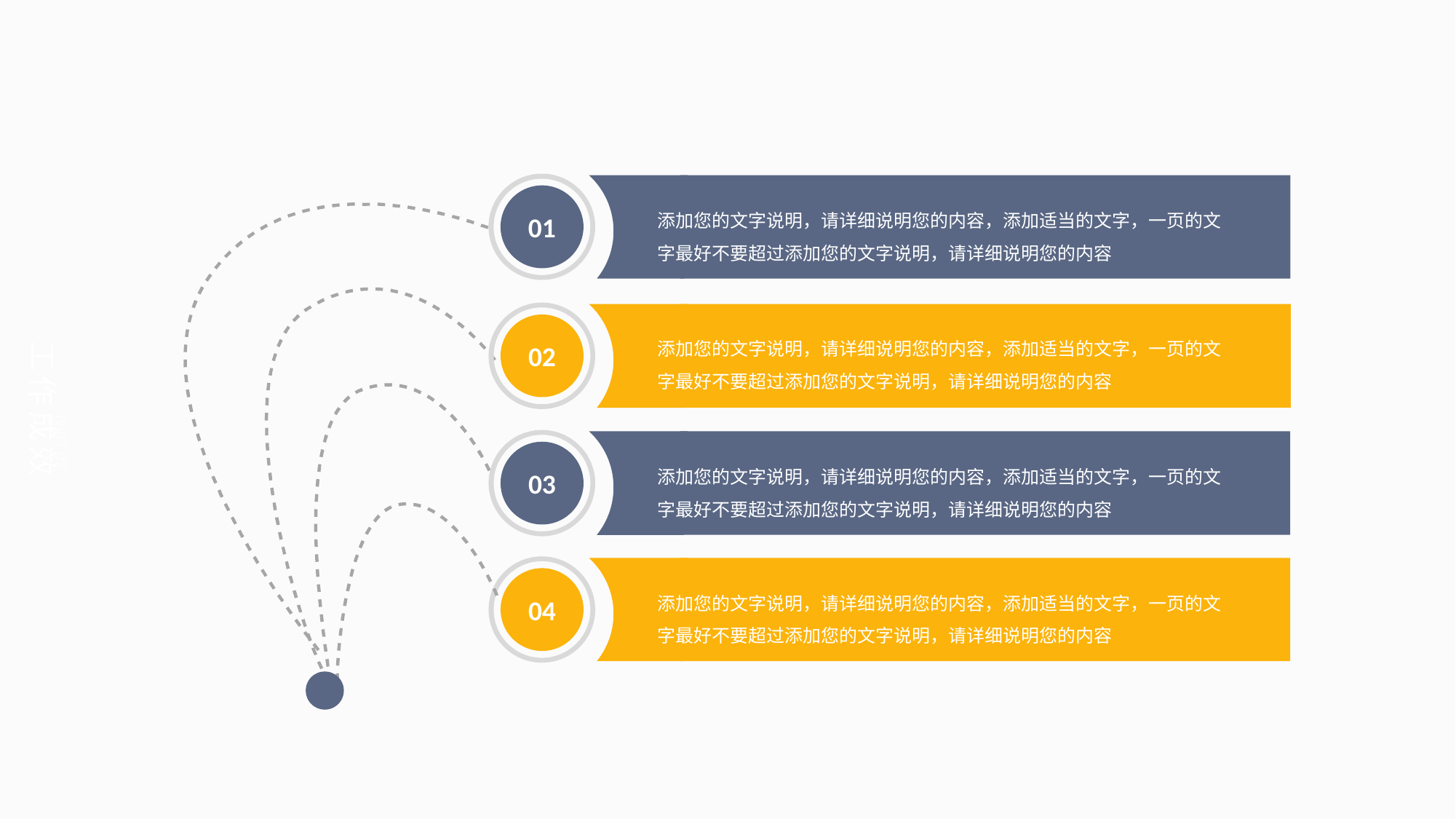

01

添加您的文字说明，请详细说明您的内容，添加适当的文字，一页的文字最好不要超过添加您的文字说明，请详细说明您的内容

02

添加您的文字说明，请详细说明您的内容，添加适当的文字，一页的文字最好不要超过添加您的文字说明，请详细说明您的内容
工作成效
PART 02

03

添加您的文字说明，请详细说明您的内容，添加适当的文字，一页的文字最好不要超过添加您的文字说明，请详细说明您的内容

04

添加您的文字说明，请详细说明您的内容，添加适当的文字，一页的文字最好不要超过添加您的文字说明，请详细说明您的内容